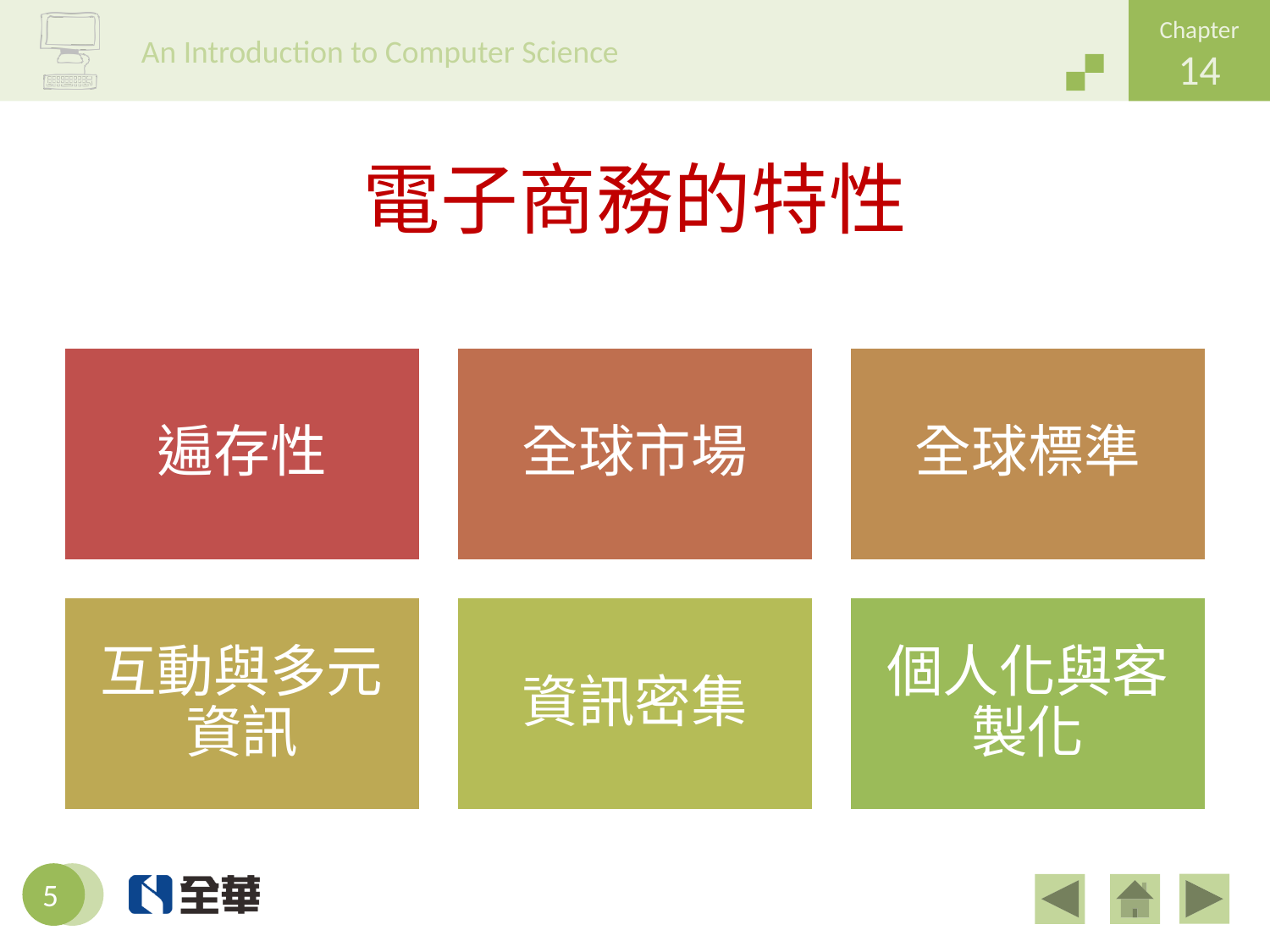

# 電子商務的特性
遍存性
全球市場
全球標準
互動與多元資訊
資訊密集
個人化與客製化